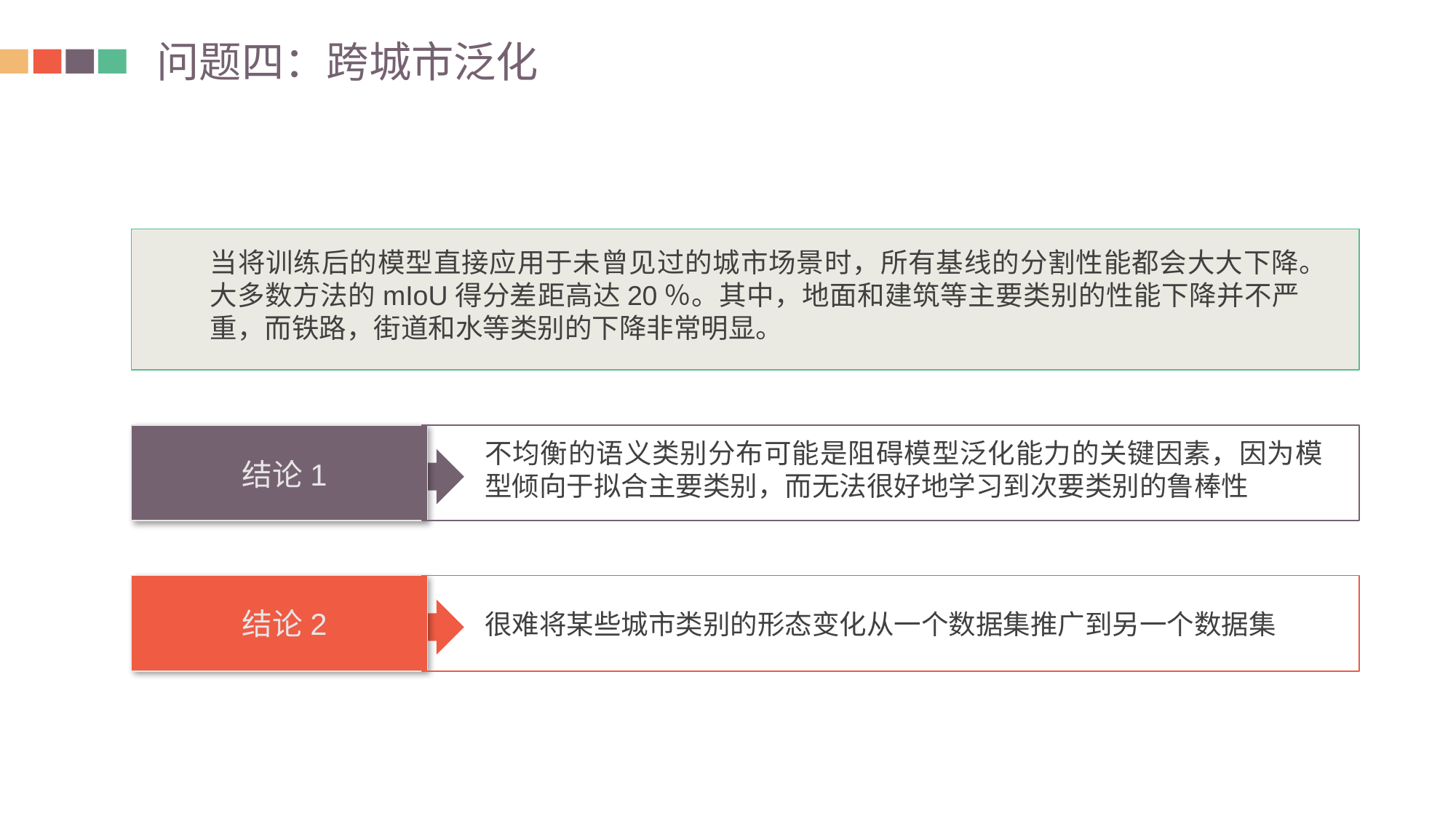

问题四：跨城市泛化

当将训练后的模型直接应用于未曾见过的城市场景时，所有基线的分割性能都会大大下降。大多数方法的mIoU得分差距高达20％。其中，地面和建筑等主要类别的性能下降并不严重，而铁路，街道和水等类别的下降非常明显。

结论1

不均衡的语义类别分布可能是阻碍模型泛化能力的关键因素，因为模型倾向于拟合主要类别，而无法很好地学习到次要类别的鲁棒性

结论2

很难将某些城市类别的形态变化从一个数据集推广到另一个数据集